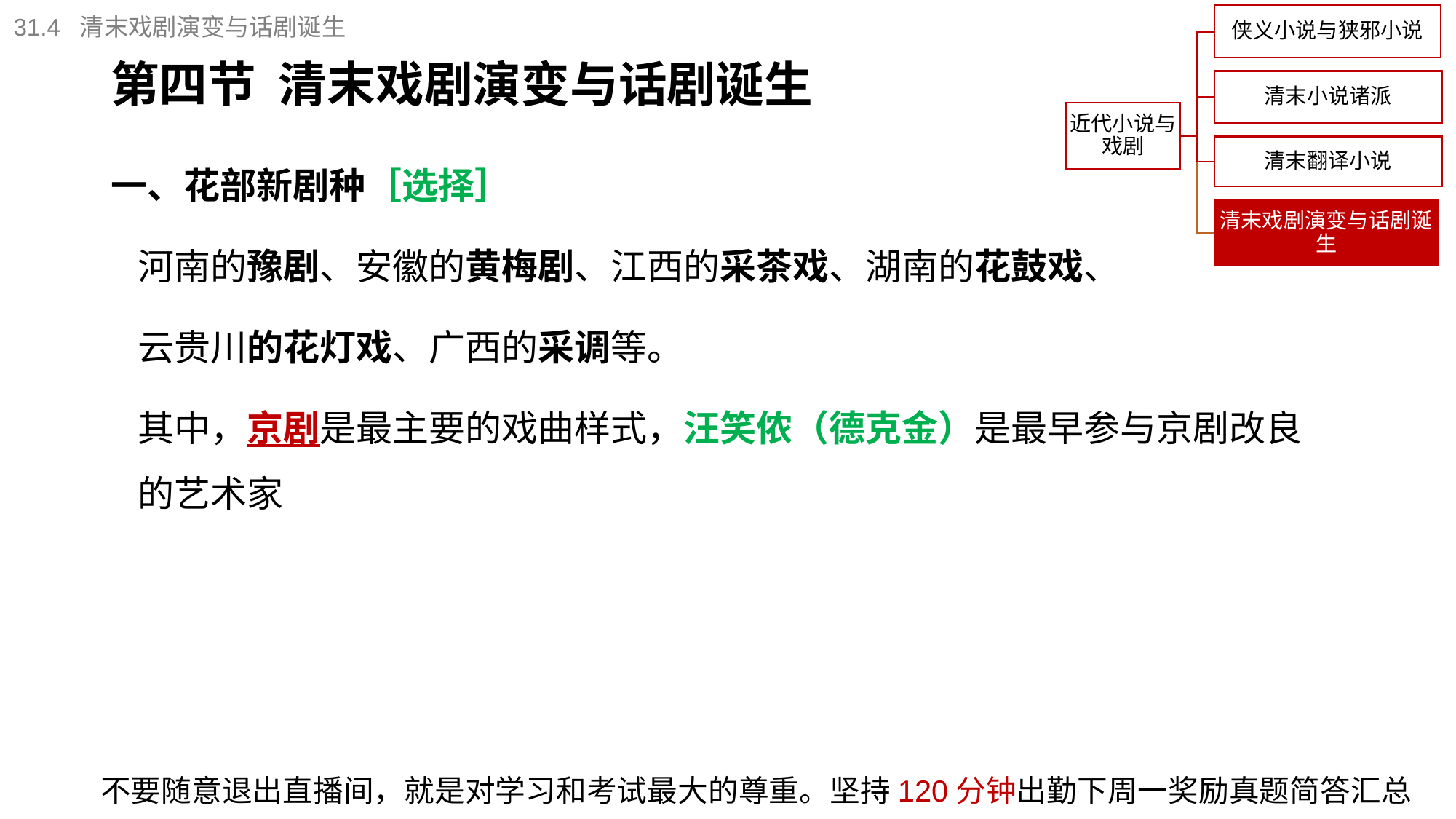

近代小说与戏剧
侠义小说与狭邪小说
清末小说诸派
清末翻译小说
清末戏剧演变与话剧诞生
31.4  清末戏剧演变与话剧诞生
# 第四节  清末戏剧演变与话剧诞生
一、花部新剧种［选择］
河南的豫剧、安徽的黄梅剧、江西的采茶戏、湖南的花鼓戏、
云贵川的花灯戏、广西的采调等。
其中，京剧是最主要的戏曲样式，汪笑侬（德克金）是最早参与京剧改良的艺术家